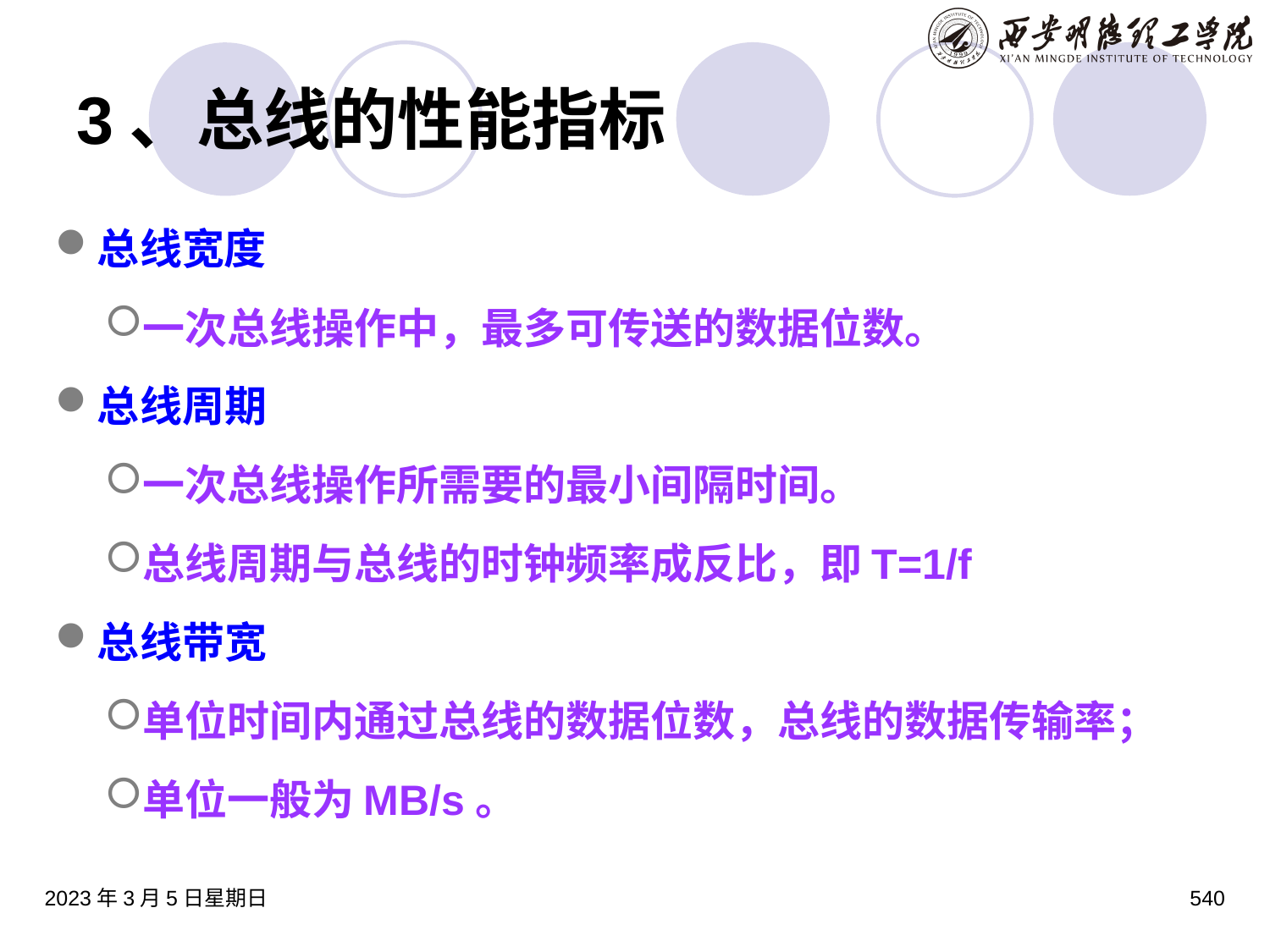

# 3、总线的性能指标
总线宽度
一次总线操作中，最多可传送的数据位数。
总线周期
一次总线操作所需要的最小间隔时间。
总线周期与总线的时钟频率成反比，即T=1/f
总线带宽
单位时间内通过总线的数据位数，总线的数据传输率；
单位一般为MB/s。
2023年3月5日星期日
540